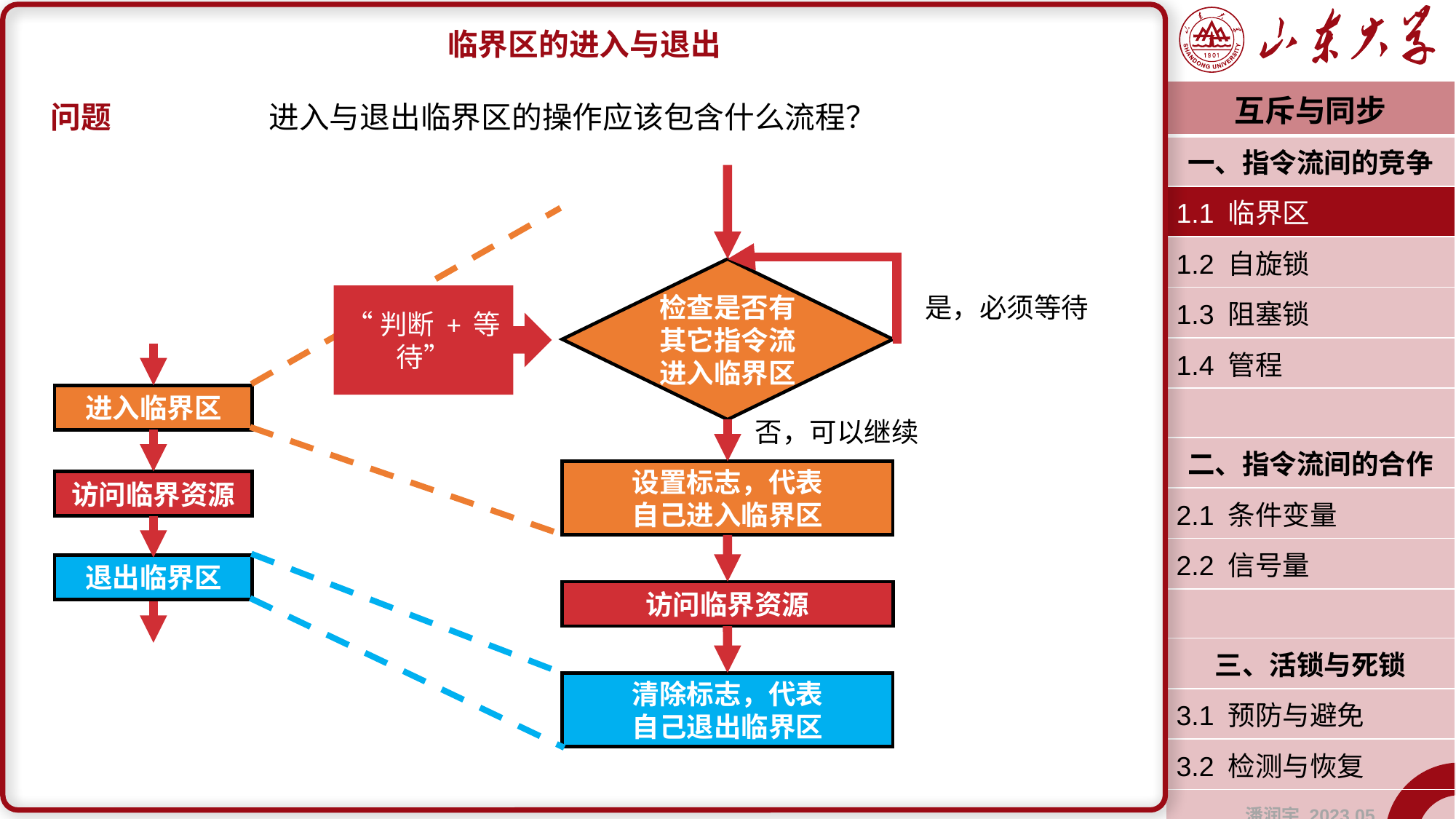

临界区的进入与退出

问题		进入与退出临界区的操作应该包含什么流程？
| 互斥与同步 |
| --- |
| 一、指令流间的竞争 |
| 1.1 临界区 |
| 1.2 自旋锁 |
| 1.3 阻塞锁 |
| 1.4 管程 |
|  |
| 二、指令流间的合作 |
| 2.1 条件变量 |
| 2.2 信号量 |
|  |
| 三、活锁与死锁 |
| 3.1 预防与避免 |
| 3.2 检测与恢复 |
| 潘润宇 2023.05 |
检查是否有其它指令流进入临界区
是，必须等待
否，可以继续
设置标志，代表
自己进入临界区
“判断 + 等待”
进入临界区
访问临界资源
退出临界区
访问临界资源
清除标志，代表
自己退出临界区